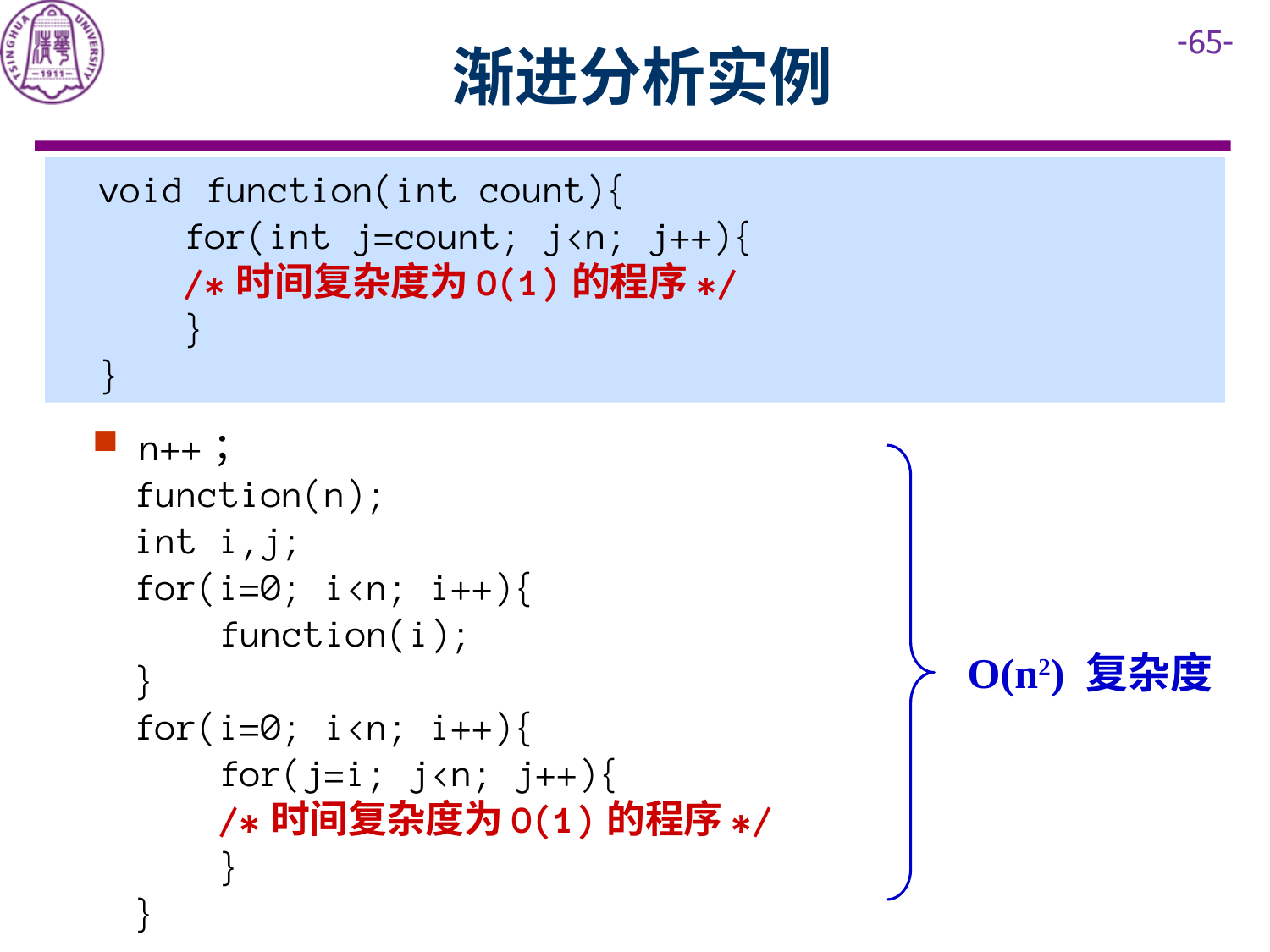

# 渐进分析实例
  void function(int count){
	for(int j=count; j<n; j++){
	/*时间复杂度为O(1)的程序*/
      }
  }
n++；
  function(n);
  int i,j;
  for(i=0; i<n; i++){
  	function(i);
  }
  for(i=0; i<n; i++){
      for(j=i; j<n; j++){
	/*时间复杂度为O(1)的程序*/
      }
  }

O(n2) 复杂度